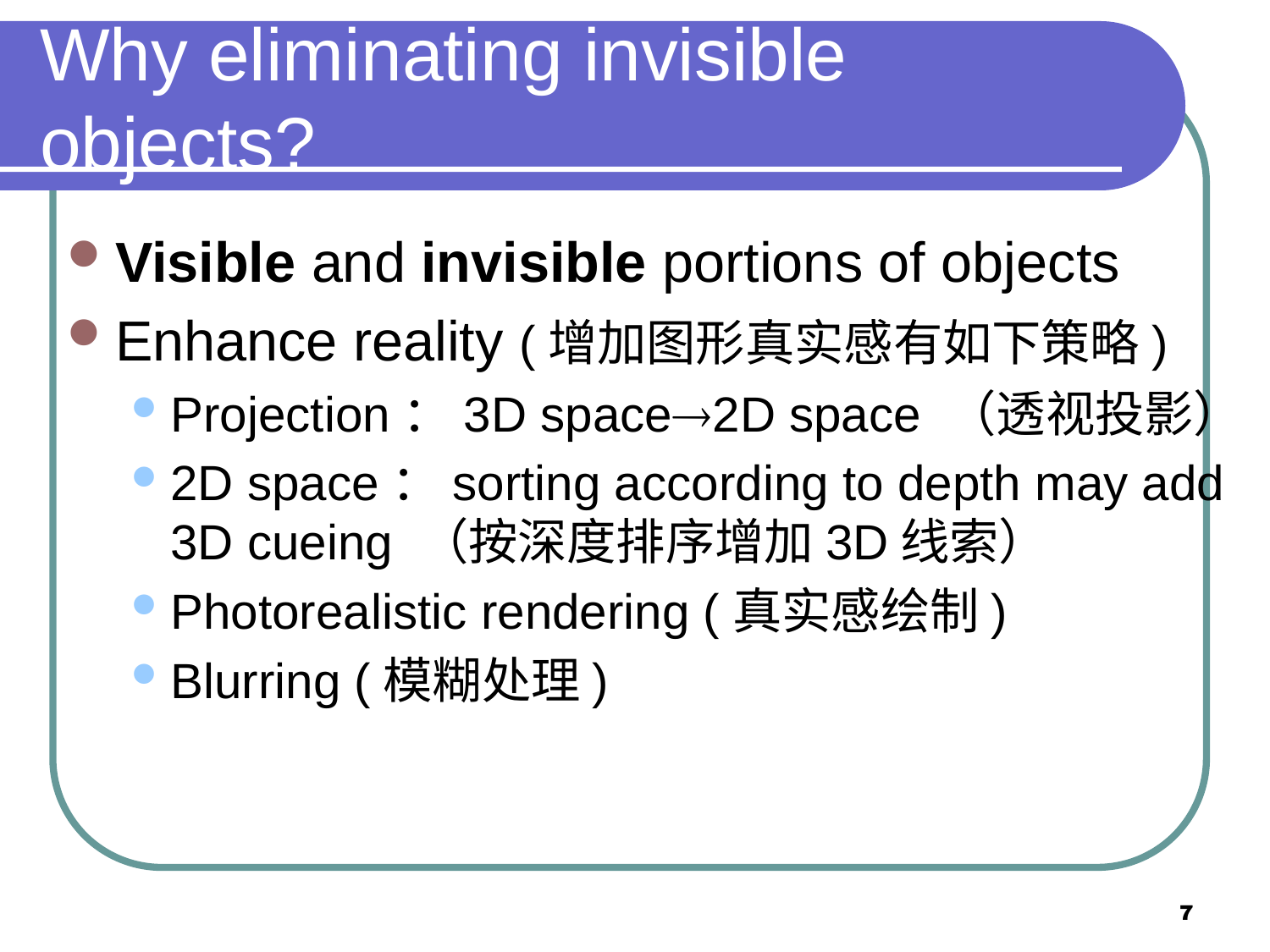

# Why eliminating invisible objects?
Visible and invisible portions of objects
Enhance reality (增加图形真实感有如下策略)
Projection：3D space→2D space （透视投影）
2D space：sorting according to depth may add 3D cueing （按深度排序增加3D线索）
Photorealistic rendering (真实感绘制)
Blurring (模糊处理)
7